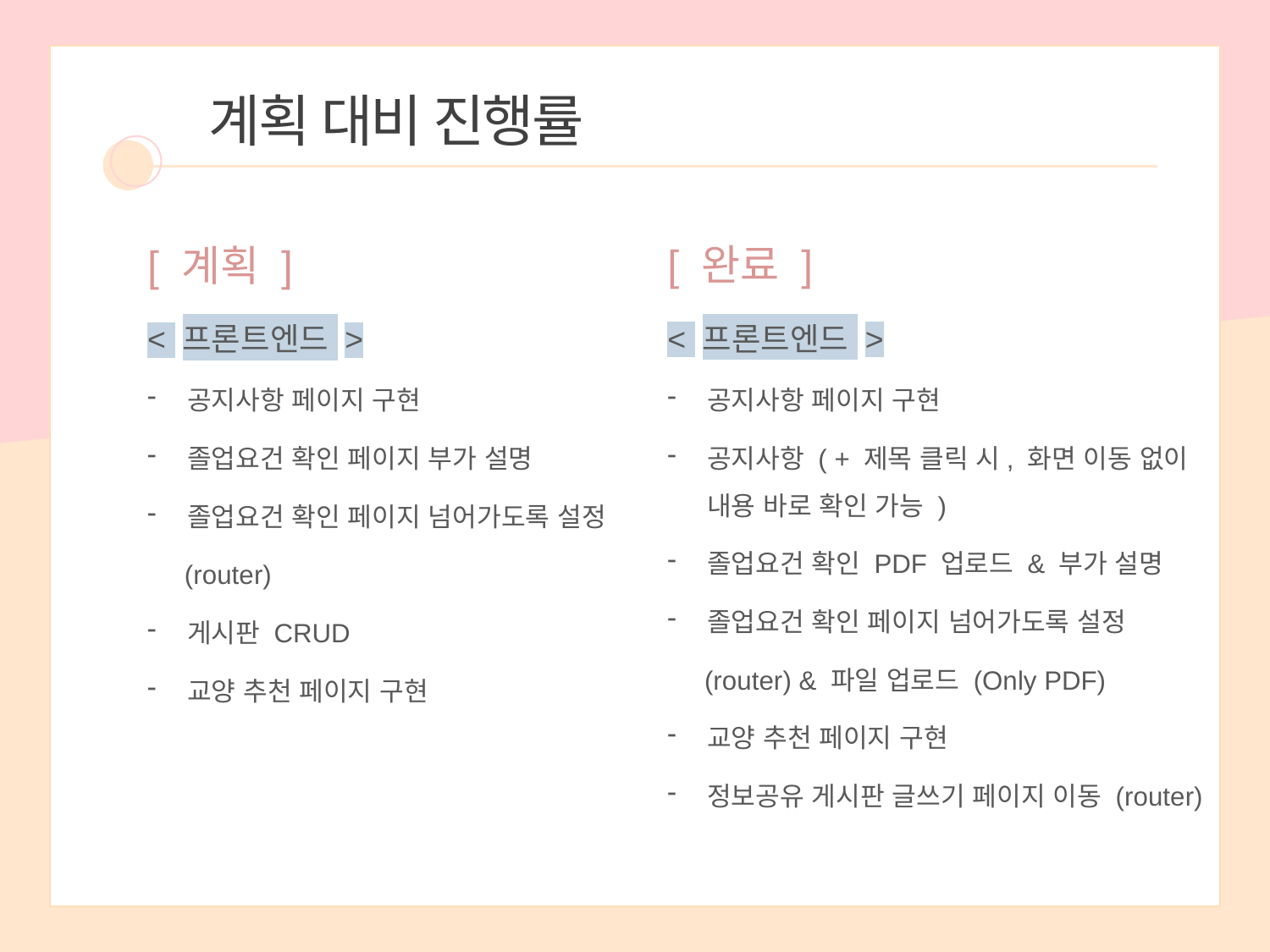

계획 대비 진행률
[ 완료 ]
< 프론트엔드 >
공지사항 페이지 구현
공지사항 ( + 제목 클릭 시, 화면 이동 없이 내용 바로 확인 가능 )
졸업요건 확인 PDF 업로드 & 부가 설명
졸업요건 확인 페이지 넘어가도록 설정
     (router) & 파일 업로드 (Only PDF)
교양 추천 페이지 구현
정보공유 게시판 글쓰기 페이지 이동 (router)

[ 계획 ]
< 프론트엔드 >
공지사항 페이지 구현
졸업요건 확인 페이지 부가 설명
졸업요건 확인 페이지 넘어가도록 설정
     (router)
게시판 CRUD
교양 추천 페이지 구현